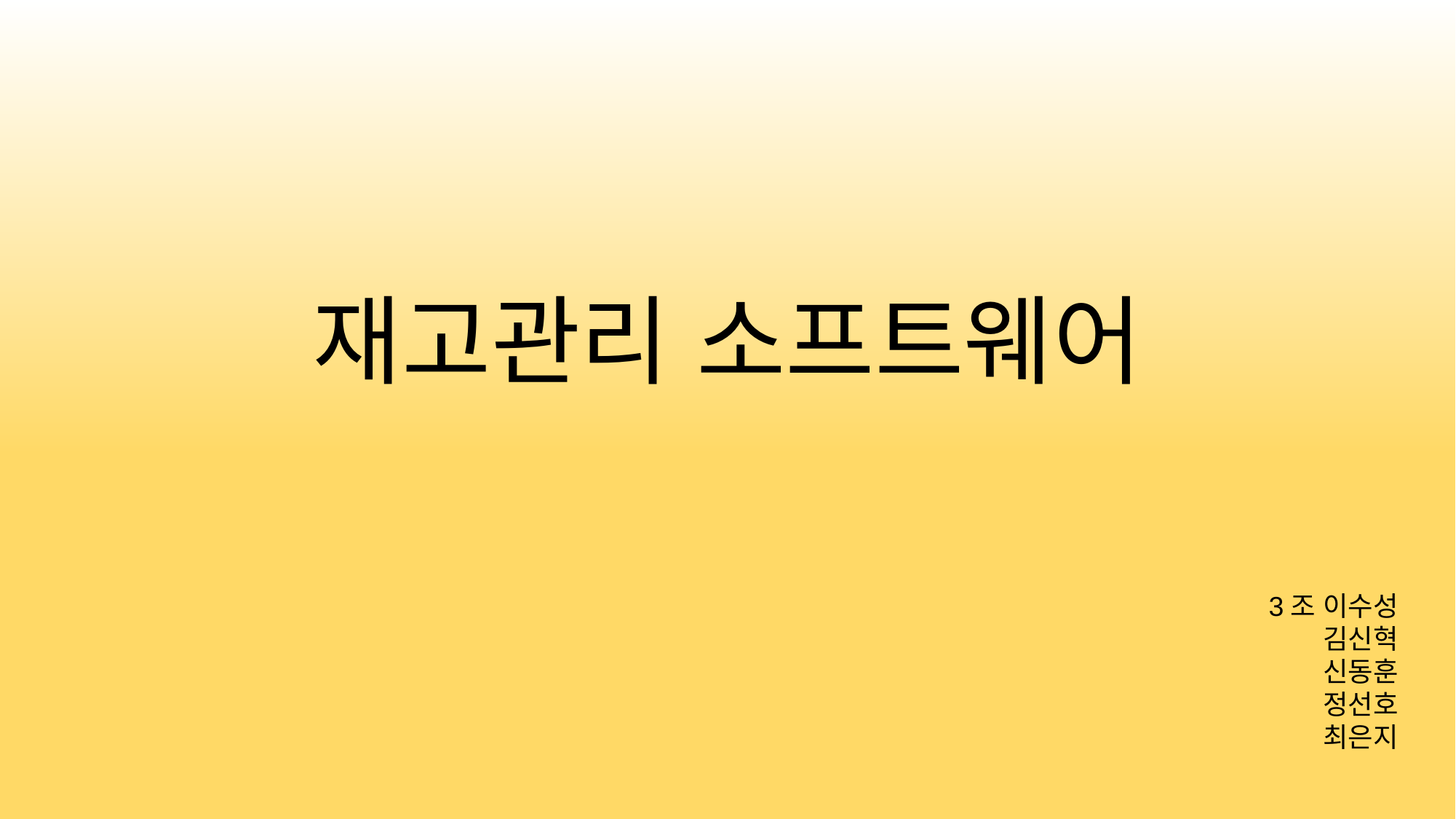

재고관리 소프트웨어
3조 이수성
김신혁
신동훈
정선호
최은지